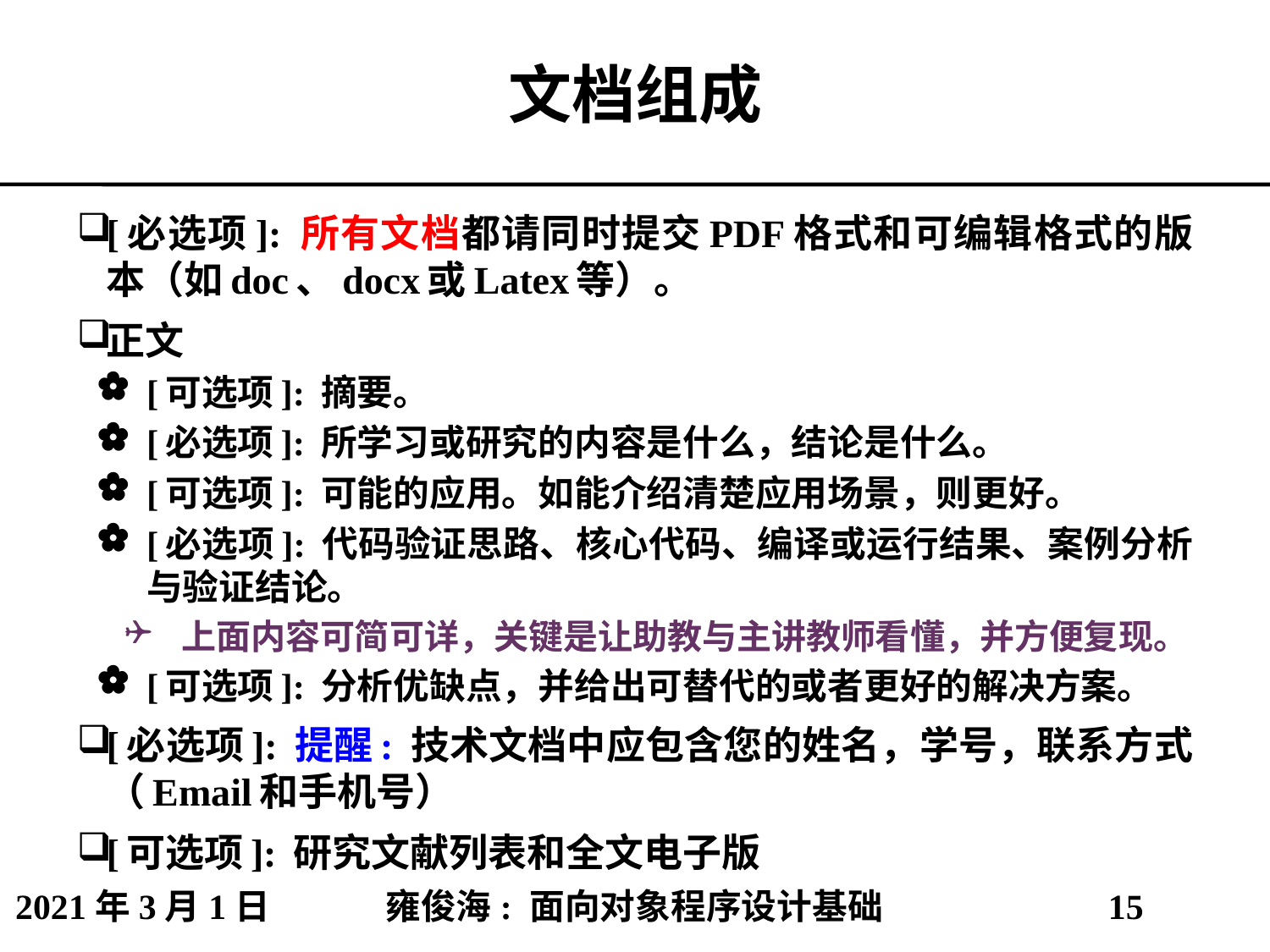

# 文档组成

[必选项]: 所有文档都请同时提交PDF格式和可编辑格式的版本（如doc、docx或Latex等）。
正文
[可选项]: 摘要。
[必选项]: 所学习或研究的内容是什么，结论是什么。
[可选项]: 可能的应用。如能介绍清楚应用场景，则更好。
[必选项]: 代码验证思路、核心代码、编译或运行结果、案例分析与验证结论。
上面内容可简可详，关键是让助教与主讲教师看懂，并方便复现。
[可选项]: 分析优缺点，并给出可替代的或者更好的解决方案。
[必选项]: 提醒: 技术文档中应包含您的姓名，学号，联系方式（Email和手机号）
[可选项]: 研究文献列表和全文电子版
2021年3月1日
雍俊海: 面向对象程序设计基础
15